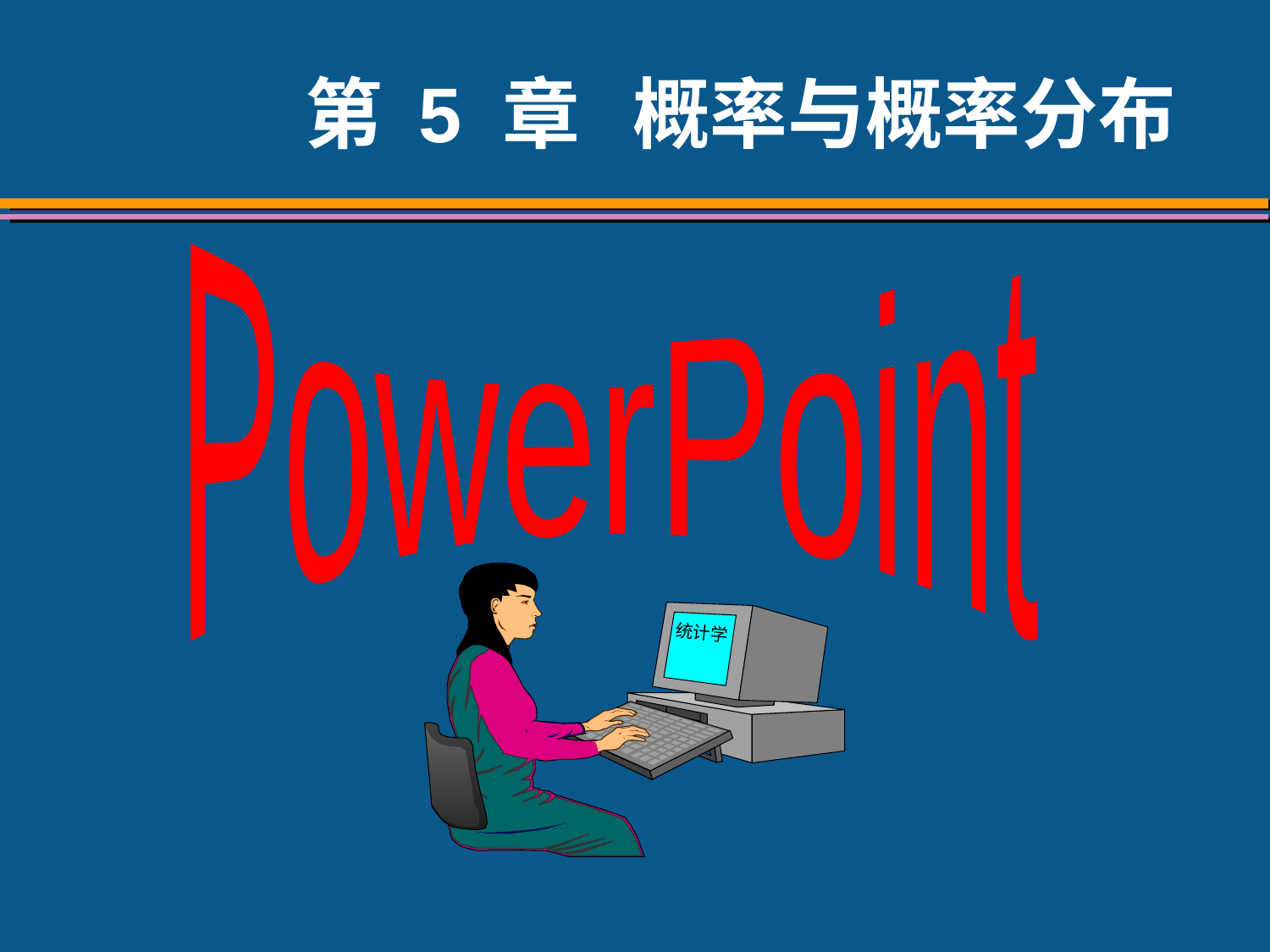

# 第 5 章   概率与概率分布
PowerPoint

统计学

作者：中国人民大学统计学院
贾俊平